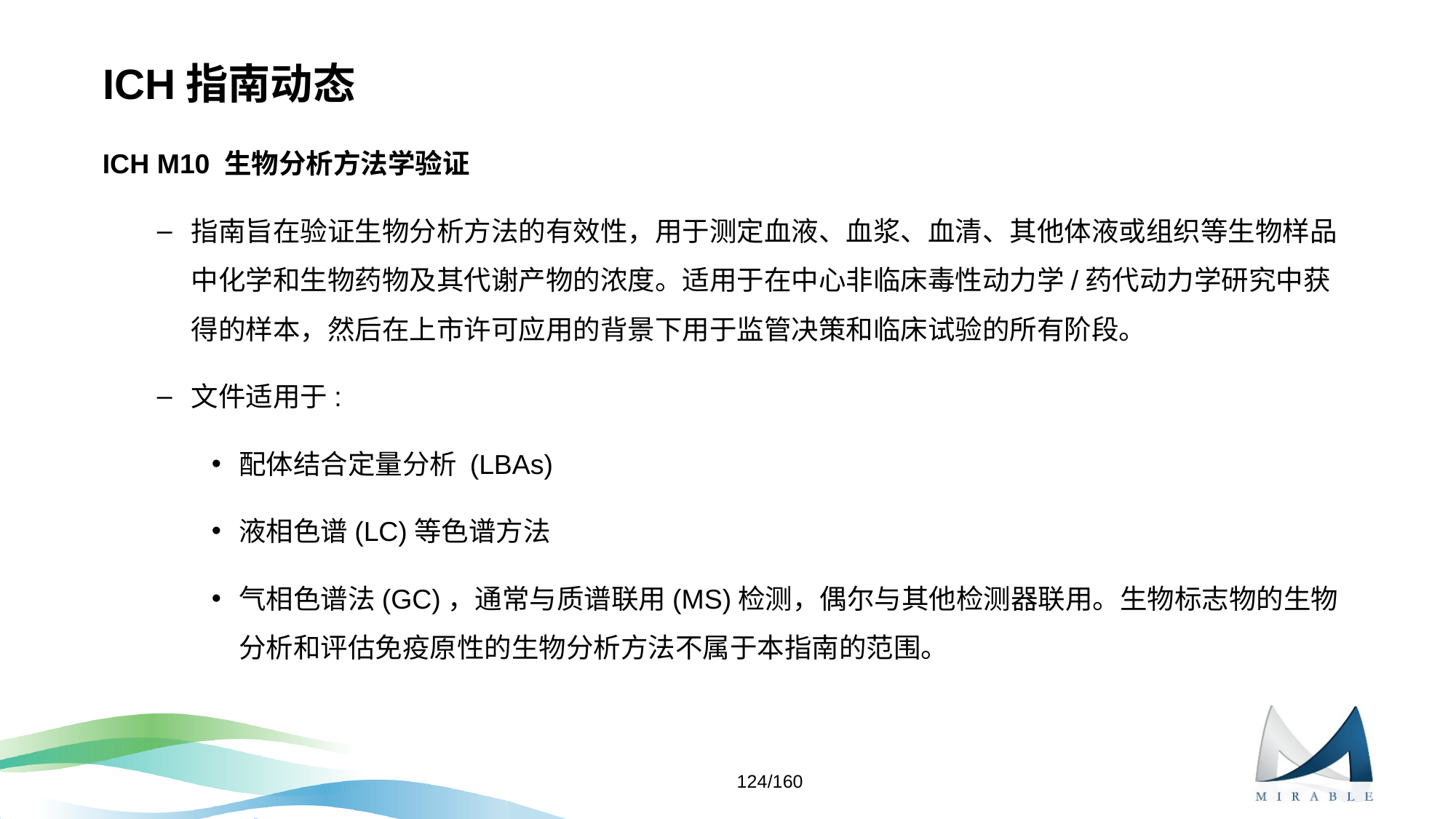

# ICH指南动态
ICH M10 生物分析方法学验证
指南旨在验证生物分析方法的有效性，用于测定血液、血浆、血清、其他体液或组织等生物样品中化学和生物药物及其代谢产物的浓度。适用于在中心非临床毒性动力学/药代动力学研究中获得的样本，然后在上市许可应用的背景下用于监管决策和临床试验的所有阶段。
文件适用于:
配体结合定量分析 (LBAs)
液相色谱(LC)等色谱方法
气相色谱法(GC)，通常与质谱联用(MS)检测，偶尔与其他检测器联用。生物标志物的生物分析和评估免疫原性的生物分析方法不属于本指南的范围。

124/160